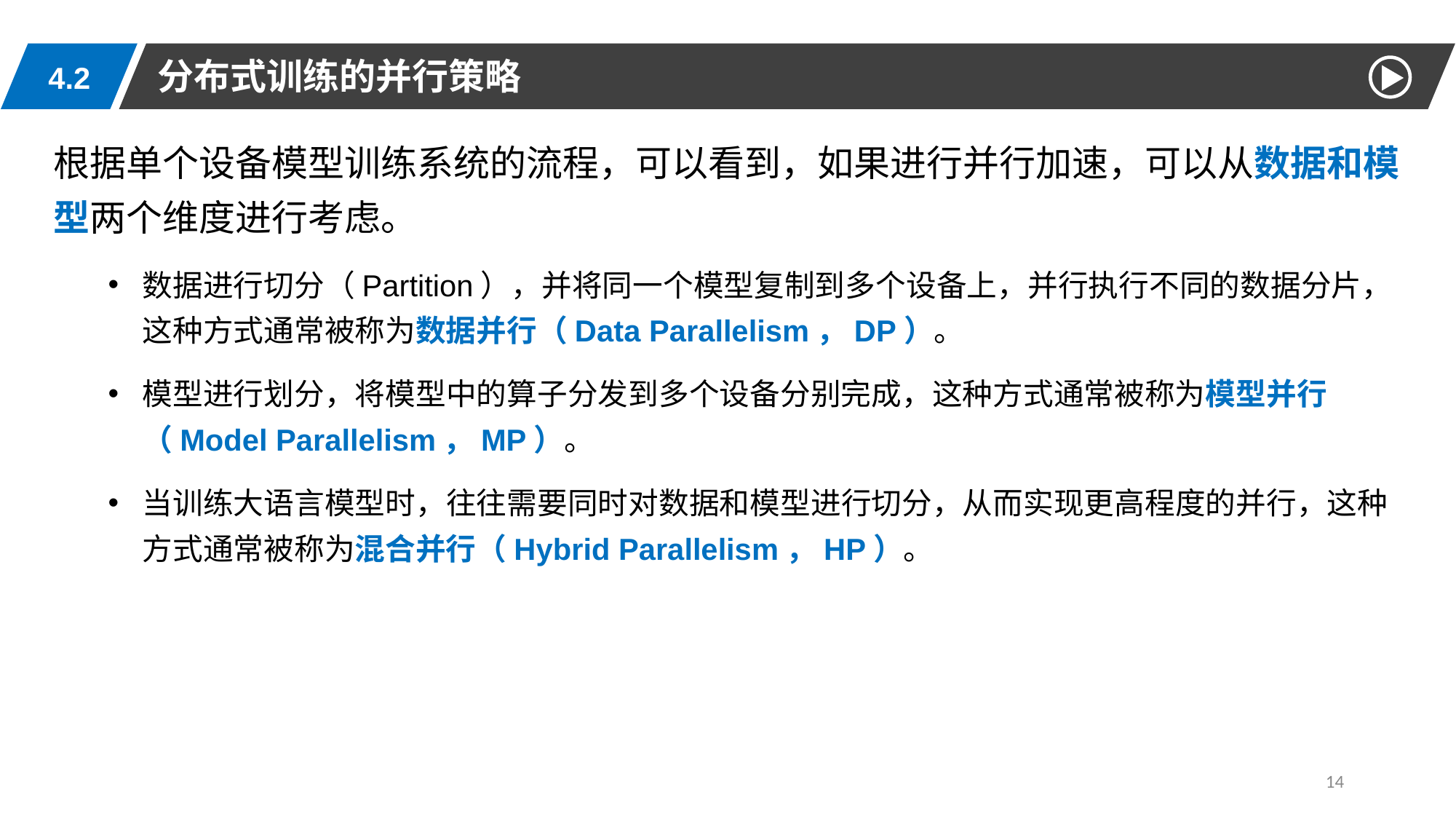

分布式训练的并行策略
4.2

根据单个设备模型训练系统的流程，可以看到，如果进行并行加速，可以从数据和模型两个维度进行考虑。
数据进行切分（Partition），并将同一个模型复制到多个设备上，并行执行不同的数据分片，这种方式通常被称为数据并行（Data Parallelism，DP）。
模型进行划分，将模型中的算子分发到多个设备分别完成，这种方式通常被称为模型并行（Model Parallelism，MP）。
当训练大语言模型时，往往需要同时对数据和模型进行切分，从而实现更高程度的并行，这种方式通常被称为混合并行（Hybrid Parallelism，HP）。
14